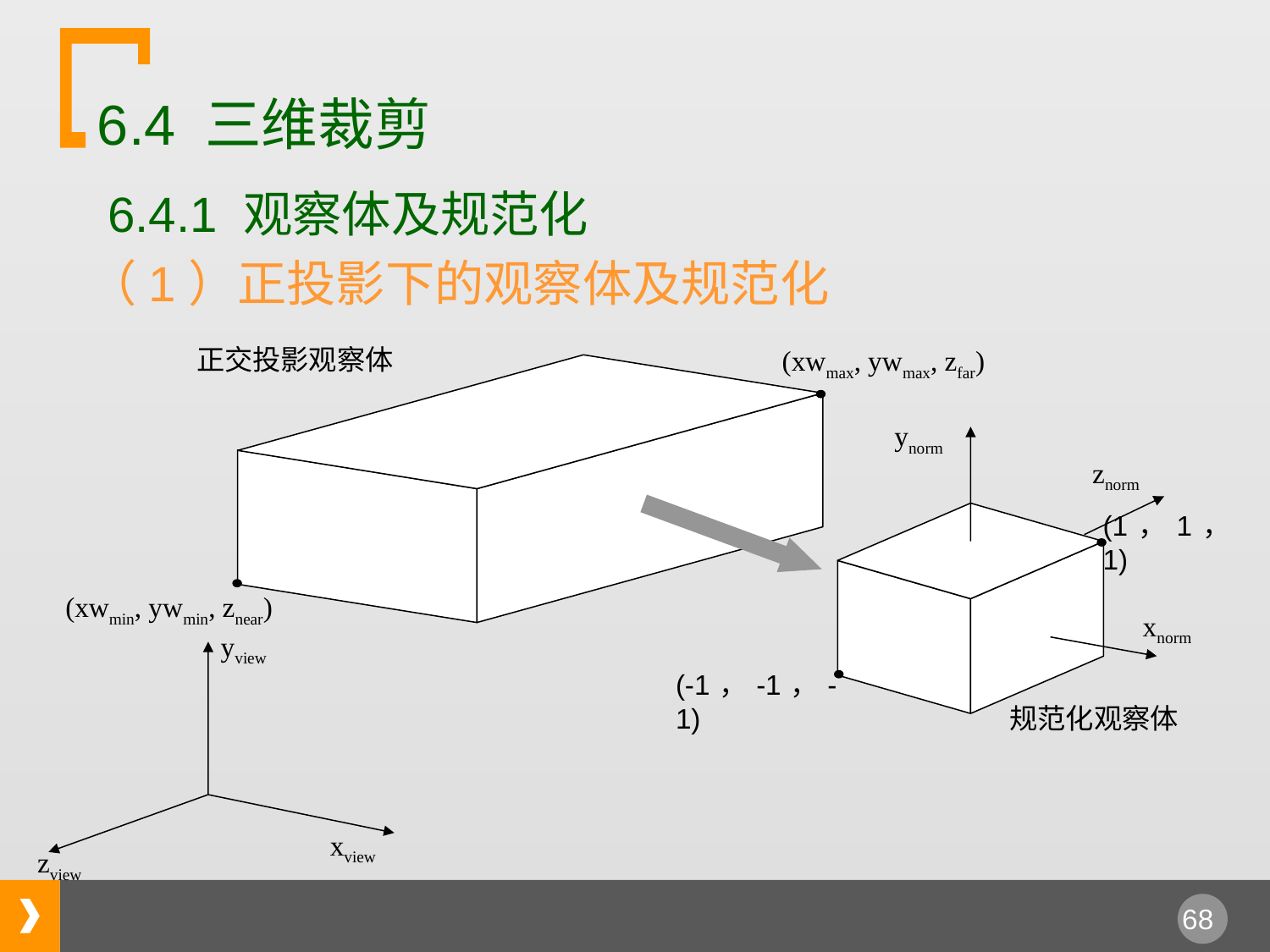

6.4 三维裁剪
6.4.1 观察体及规范化
（1）正投影下的观察体及规范化
正交投影观察体
(xwmax, ywmax, zfar)
(xwmin, ywmin, znear)

ynorm
znorm
(1，1，1)
xnorm
(-1，-1，-1)
规范化观察体

yview
xview
zview